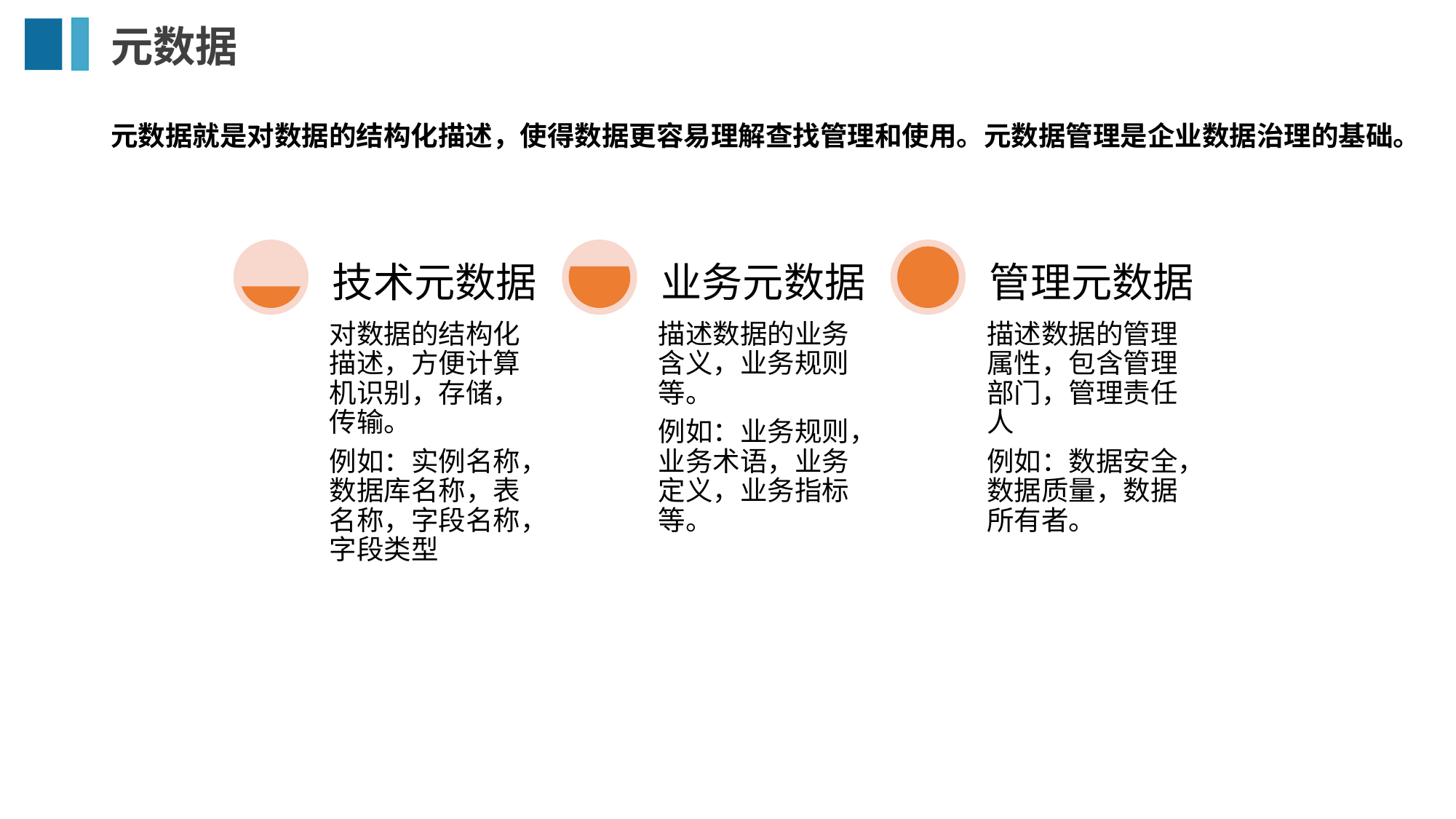

# 元数据
元数据就是对数据的结构化描述，使得数据更容易理解查找管理和使用。元数据管理是企业数据治理的基础。
对数据的结构化描述，方便计算机识别，存储，传输。
例如：实例名称，数据库名称，表名称，字段名称，字段类型
技术元数据
描述数据的业务含义，业务规则等。
例如：业务规则，业务术语，业务定义，业务指标等。
业务元数据
描述数据的管理属性，包含管理部门，管理责任人
例如：数据安全，数据质量，数据所有者。
管理元数据